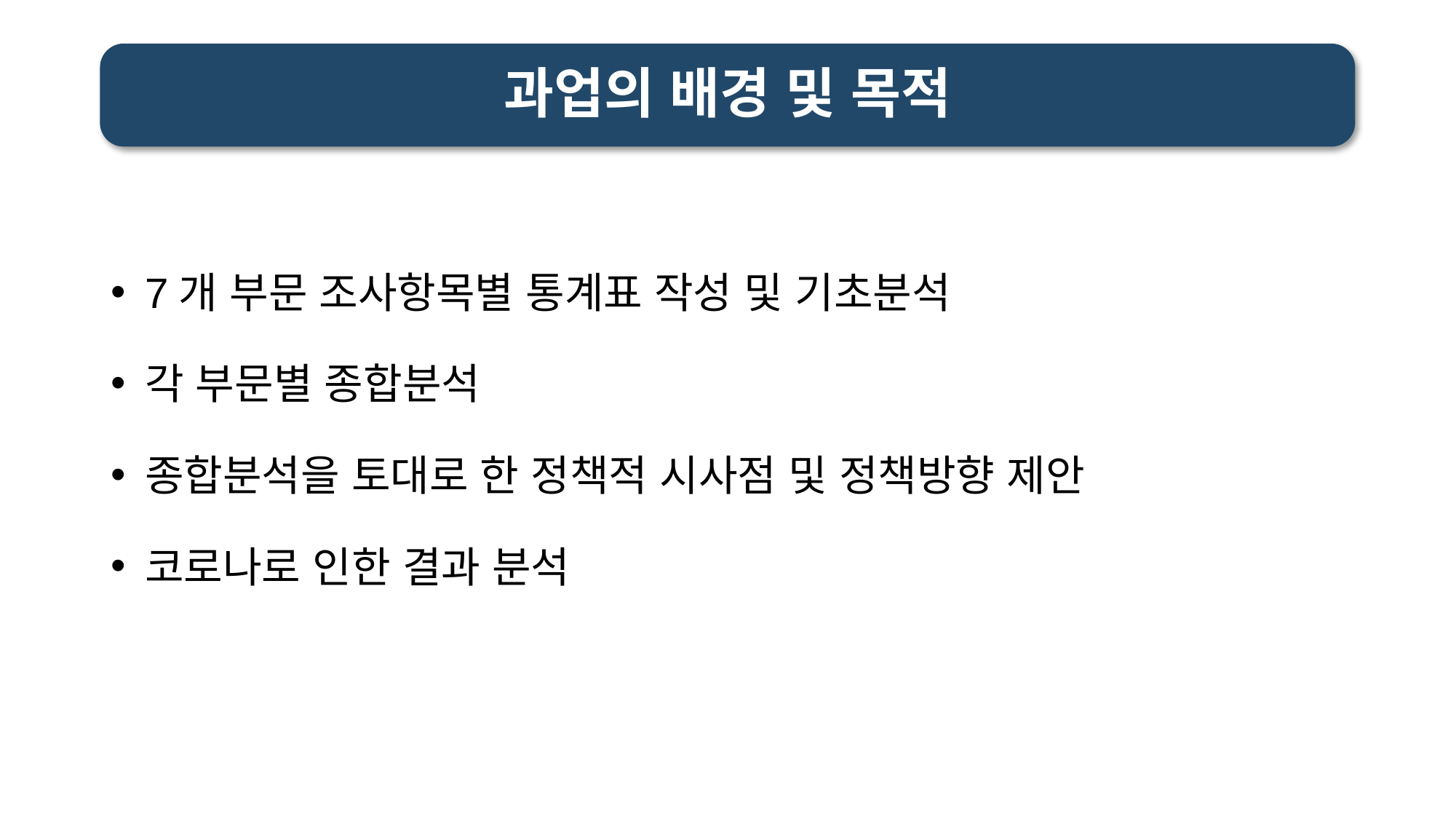

# 과업의 배경 및 목적
7개 부문 조사항목별 통계표 작성 및 기초분석
각 부문별 종합분석
종합분석을 토대로 한 정책적 시사점 및 정책방향 제안
코로나로 인한 결과 분석